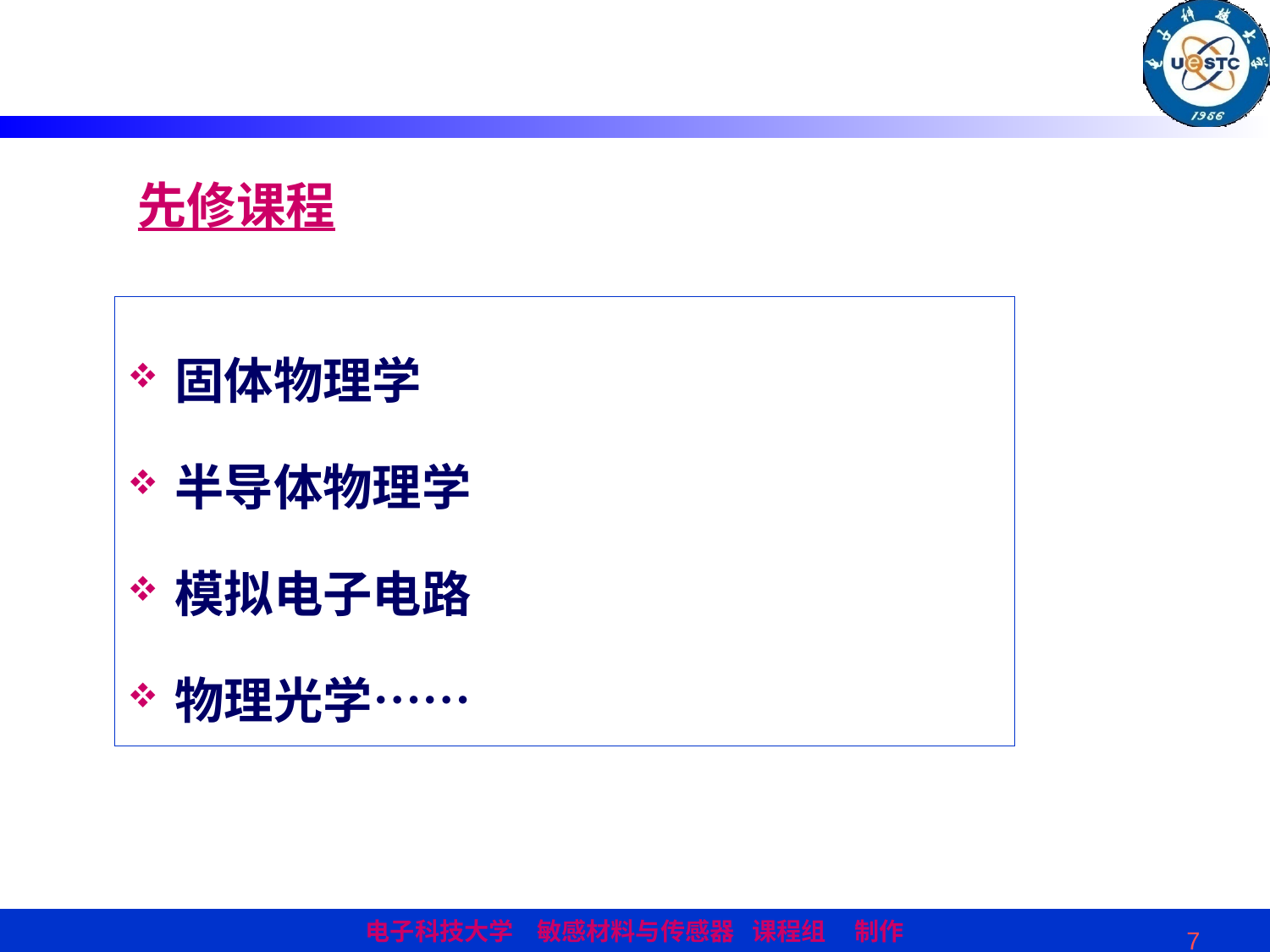

# 先修课程
固体物理学
半导体物理学
模拟电子电路
物理光学……
7